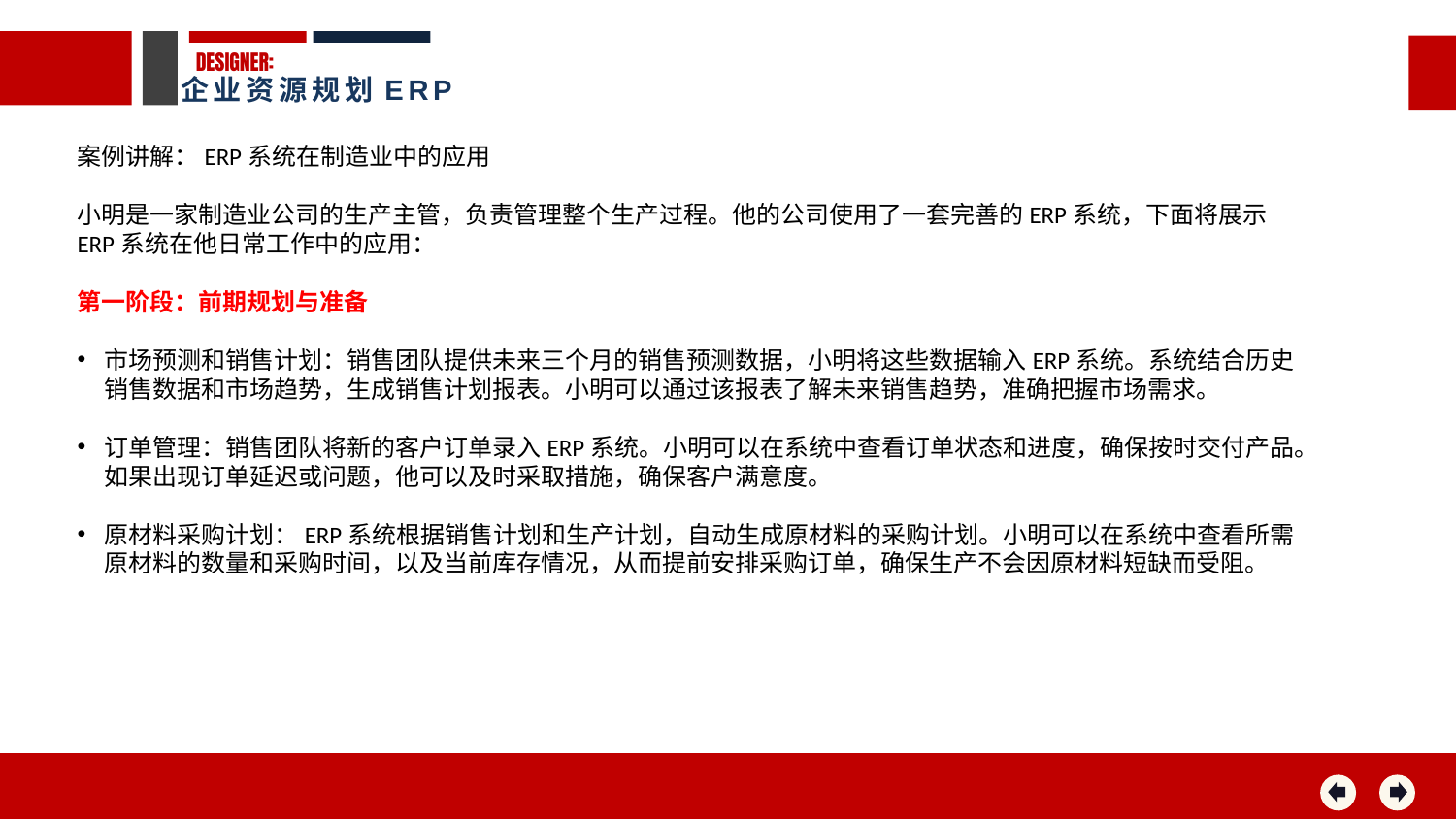

DESIGNER:
企业资源规划ERP
案例讲解：ERP系统在制造业中的应用

小明是一家制造业公司的生产主管，负责管理整个生产过程。他的公司使用了一套完善的ERP系统，下面将展示ERP系统在他日常工作中的应用：

第一阶段：前期规划与准备

市场预测和销售计划：销售团队提供未来三个月的销售预测数据，小明将这些数据输入ERP系统。系统结合历史销售数据和市场趋势，生成销售计划报表。小明可以通过该报表了解未来销售趋势，准确把握市场需求。

订单管理：销售团队将新的客户订单录入ERP系统。小明可以在系统中查看订单状态和进度，确保按时交付产品。如果出现订单延迟或问题，他可以及时采取措施，确保客户满意度。

原材料采购计划：ERP系统根据销售计划和生产计划，自动生成原材料的采购计划。小明可以在系统中查看所需原材料的数量和采购时间，以及当前库存情况，从而提前安排采购订单，确保生产不会因原材料短缺而受阻。